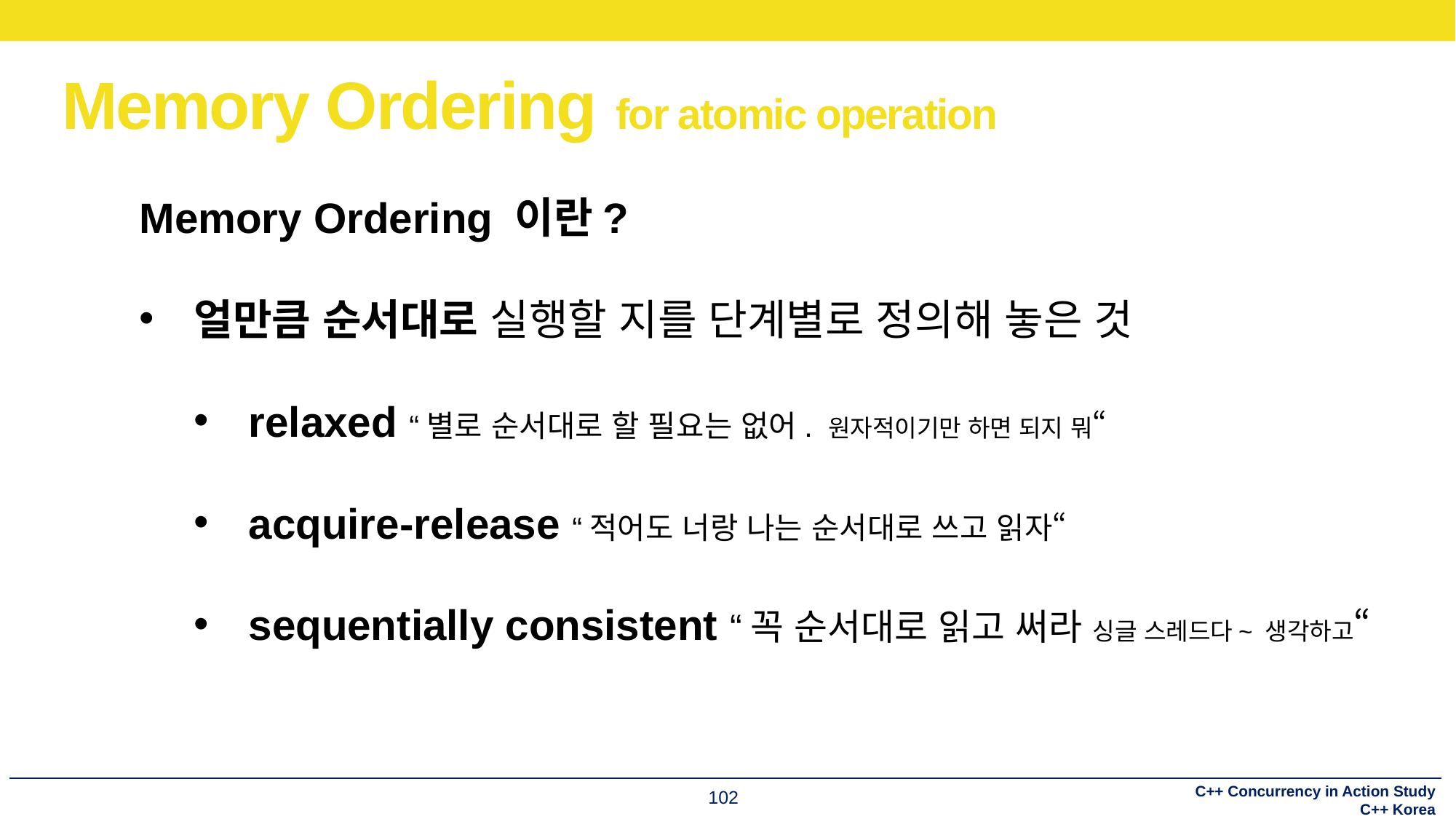

# Memory Ordering for atomic operation
Memory Ordering 이란?

얼만큼 순서대로 실행할 지를 단계별로 정의해 놓은 것

relaxed “별로 순서대로 할 필요는 없어. 원자적이기만 하면 되지 뭐“

acquire-release “적어도 너랑 나는 순서대로 쓰고 읽자“

sequentially consistent “꼭 순서대로 읽고 써라 싱글 스레드다~ 생각하고“
102